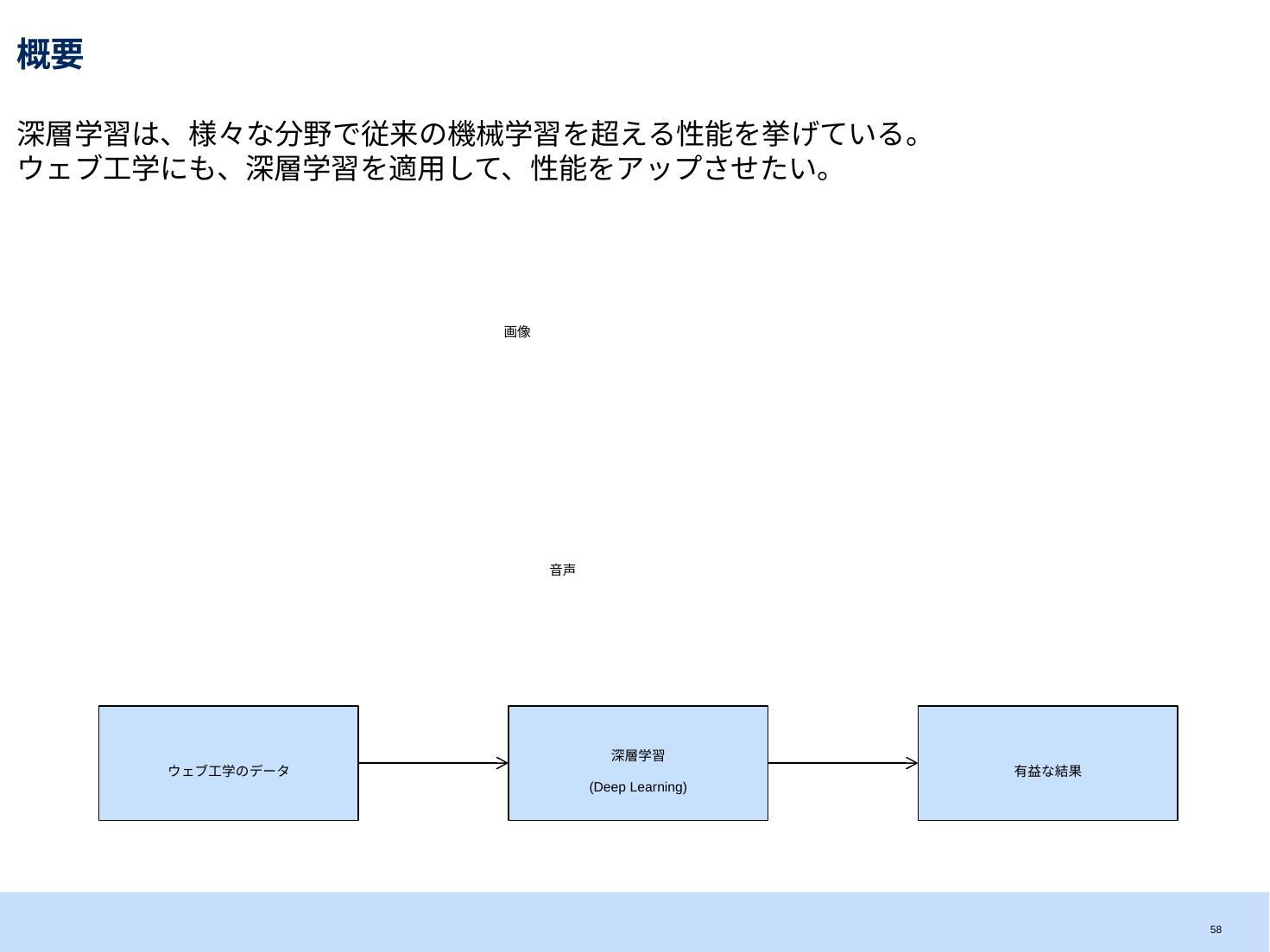

# 概要
深層学習は、様々な分野で従来の機械学習を超える性能を挙げている。
ウェブ工学にも、深層学習を適用して、性能をアップさせたい。
画像
音声
ウェブ工学のデータ
深層学習
(Deep Learning)
有益な結果
58